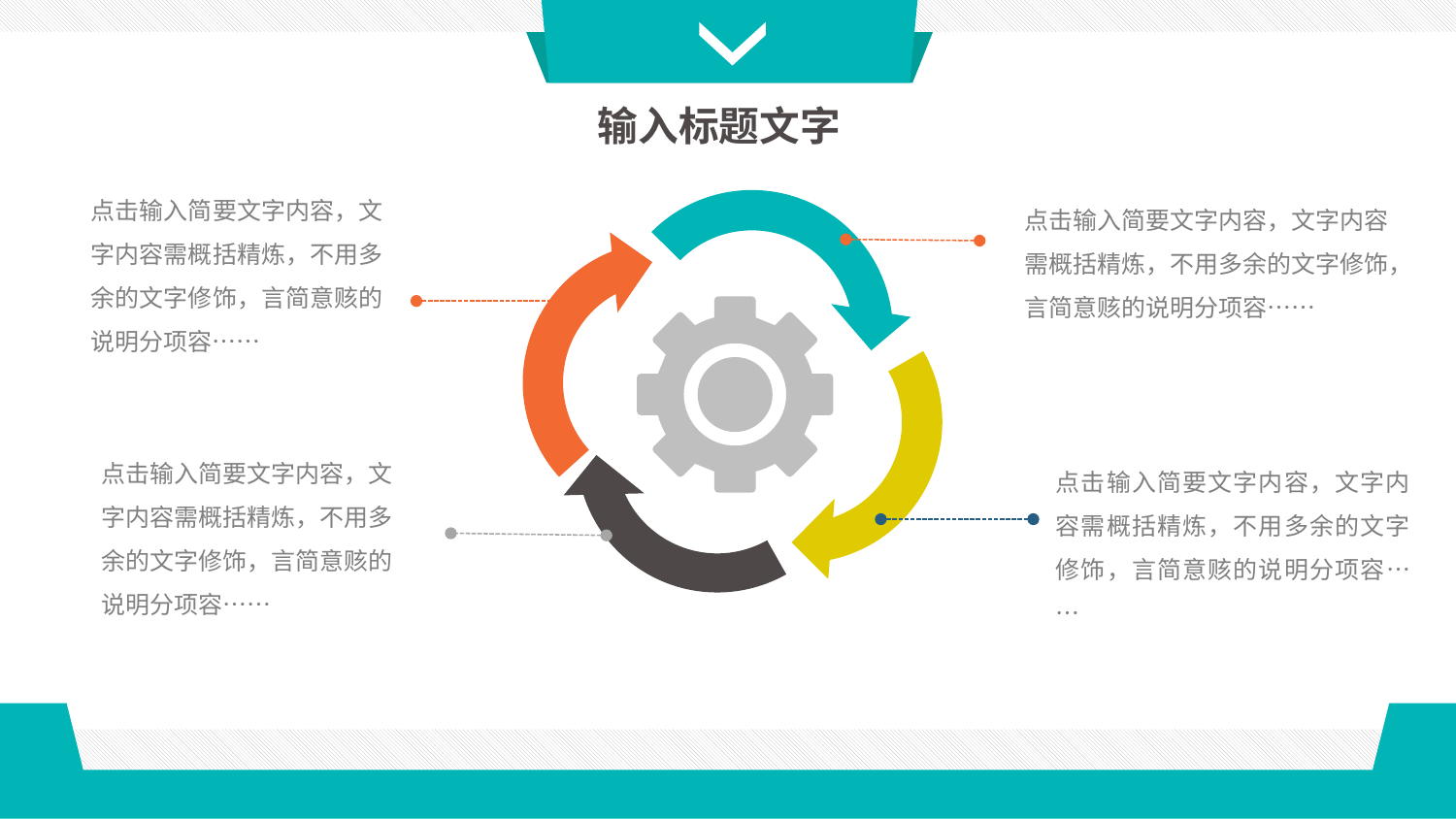

输入标题文字

点击输入简要文字内容，文字内容需概括精炼，不用多余的文字修饰，言简意赅的说明分项容……

点击输入简要文字内容，文字内容需概括精炼，不用多余的文字修饰，言简意赅的说明分项容……

点击输入简要文字内容，文字内容需概括精炼，不用多余的文字修饰，言简意赅的说明分项容……
点击输入简要文字内容，文字内容需概括精炼，不用多余的文字修饰，言简意赅的说明分项容……